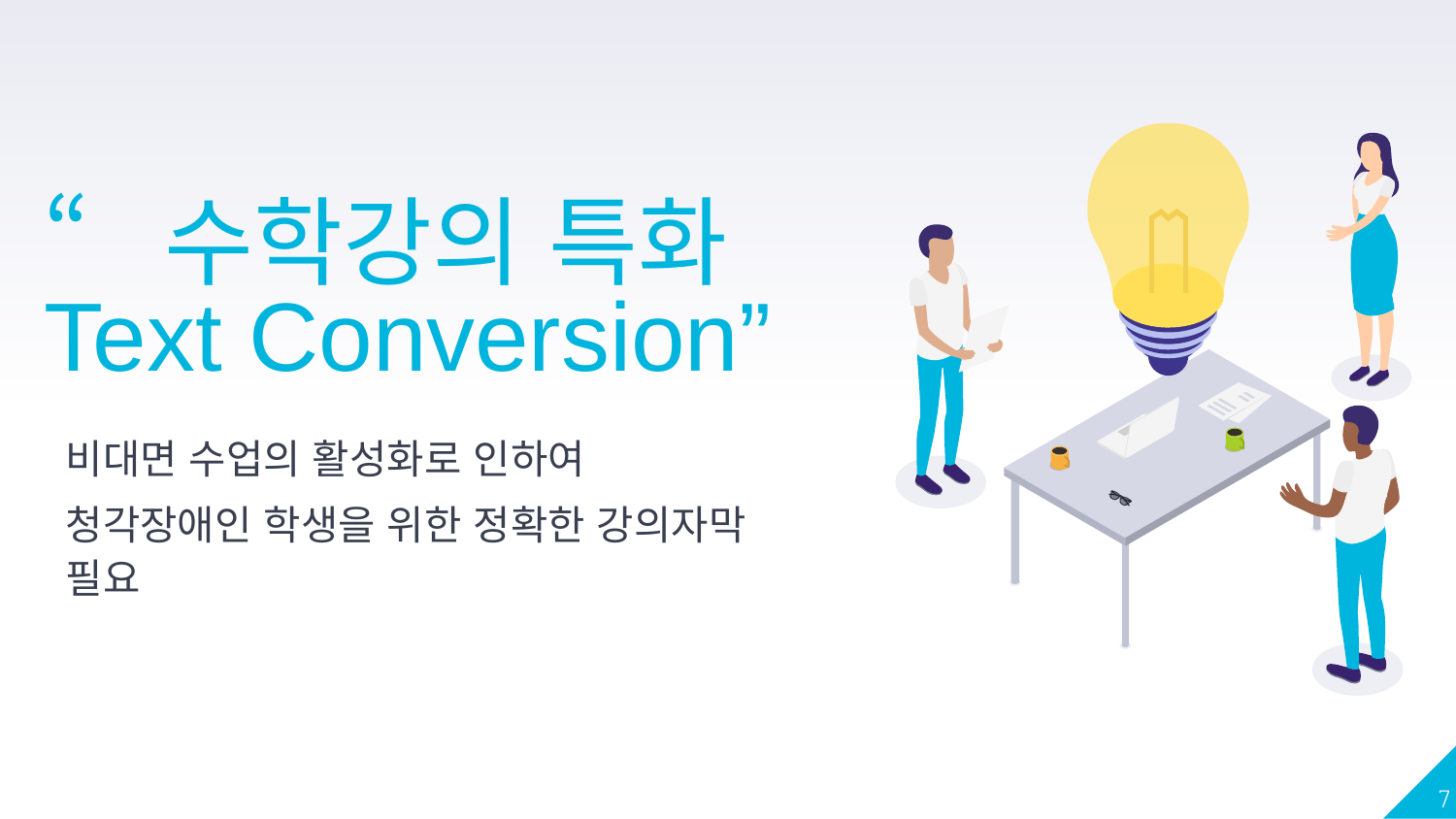

“수학강의 특화
Text Conversion”
비대면 수업의 활성화로 인하여
청각장애인 학생을 위한 정확한 강의자막 필요
7